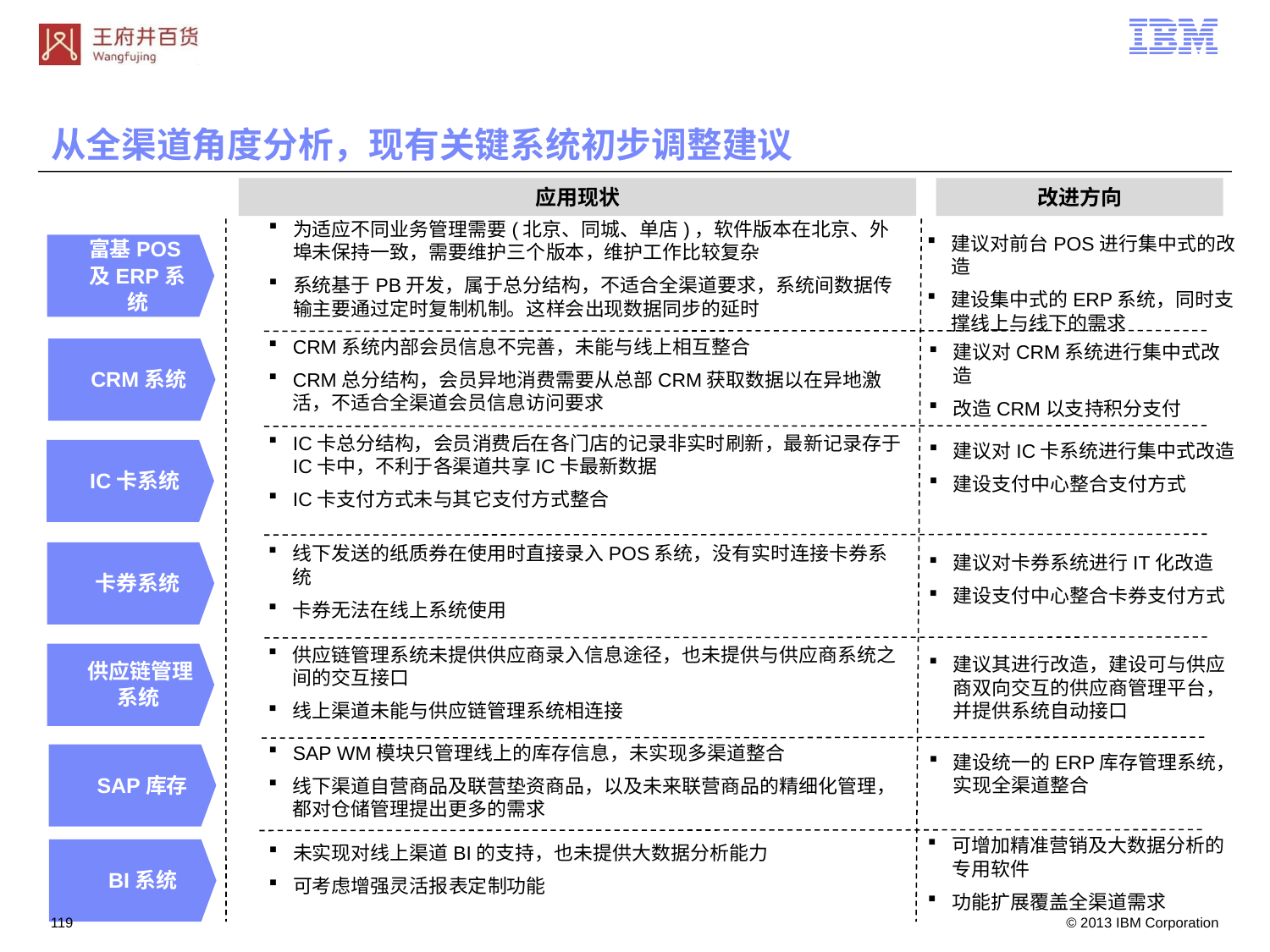

从全渠道角度分析，现有关键系统初步调整建议
应用现状
改进方向
为适应不同业务管理需要(北京、同城、单店)，软件版本在北京、外埠未保持一致，需要维护三个版本，维护工作比较复杂
系统基于PB开发，属于总分结构，不适合全渠道要求，系统间数据传输主要通过定时复制机制。这样会出现数据同步的延时

建议对前台POS进行集中式的改造
建设集中式的ERP系统，同时支撑线上与线下的需求

富基POS及ERP系统
CRM系统内部会员信息不完善，未能与线上相互整合
CRM总分结构，会员异地消费需要从总部CRM获取数据以在异地激活，不适合全渠道会员信息访问要求

建议对CRM系统进行集中式改造
改造CRM以支持积分支付

CRM系统

IC卡总分结构，会员消费后在各门店的记录非实时刷新，最新记录存于IC卡中，不利于各渠道共享IC卡最新数据
IC卡支付方式未与其它支付方式整合

建议对IC卡系统进行集中式改造
建设支付中心整合支付方式

IC卡系统

线下发送的纸质券在使用时直接录入POS系统，没有实时连接卡券系统
卡券无法在线上系统使用

卡券系统
建议对卡券系统进行IT化改造
建设支付中心整合卡券支付方式
供应链管理系统未提供供应商录入信息途径，也未提供与供应商系统之间的交互接口
线上渠道未能与供应链管理系统相连接

供应链管理
系统
建议其进行改造，建设可与供应商双向交互的供应商管理平台，并提供系统自动接口
SAP WM模块只管理线上的库存信息，未实现多渠道整合
线下渠道自营商品及联营垫资商品，以及未来联营商品的精细化管理，都对仓储管理提出更多的需求

建设统一的ERP库存管理系统，实现全渠道整合

SAP库存
可增加精准营销及大数据分析的专用软件
功能扩展覆盖全渠道需求

未实现对线上渠道BI的支持，也未提供大数据分析能力
可考虑增强灵活报表定制功能

BI系统
119